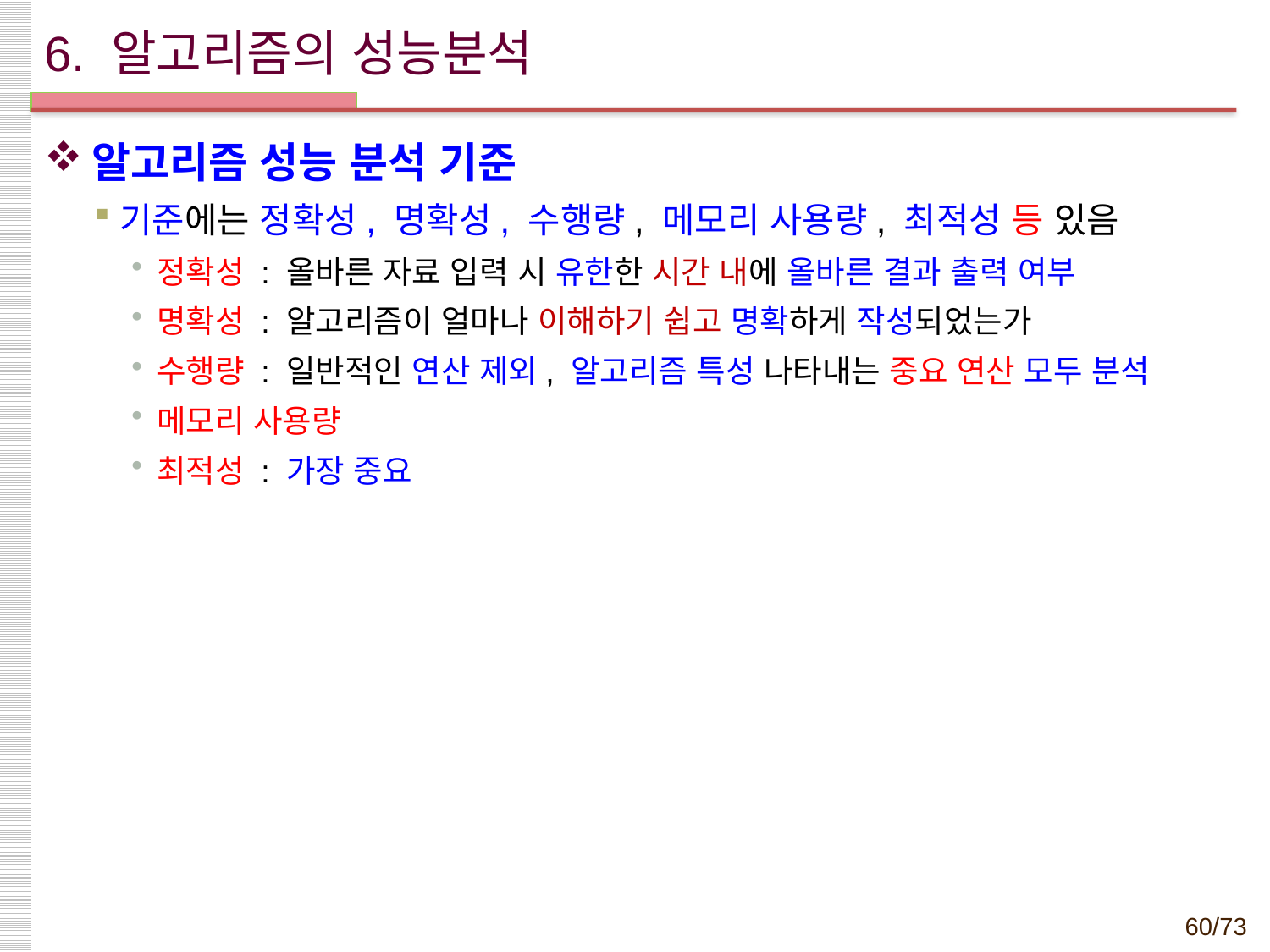

# 6. 알고리즘의 성능분석
알고리즘 성능 분석 기준
기준에는 정확성, 명확성, 수행량, 메모리 사용량, 최적성 등 있음
정확성 : 올바른 자료 입력 시 유한한 시간 내에 올바른 결과 출력 여부
명확성 : 알고리즘이 얼마나 이해하기 쉽고 명확하게 작성되었는가
수행량 : 일반적인 연산 제외, 알고리즘 특성 나타내는 중요 연산 모두 분석
메모리 사용량
최적성 : 가장 중요